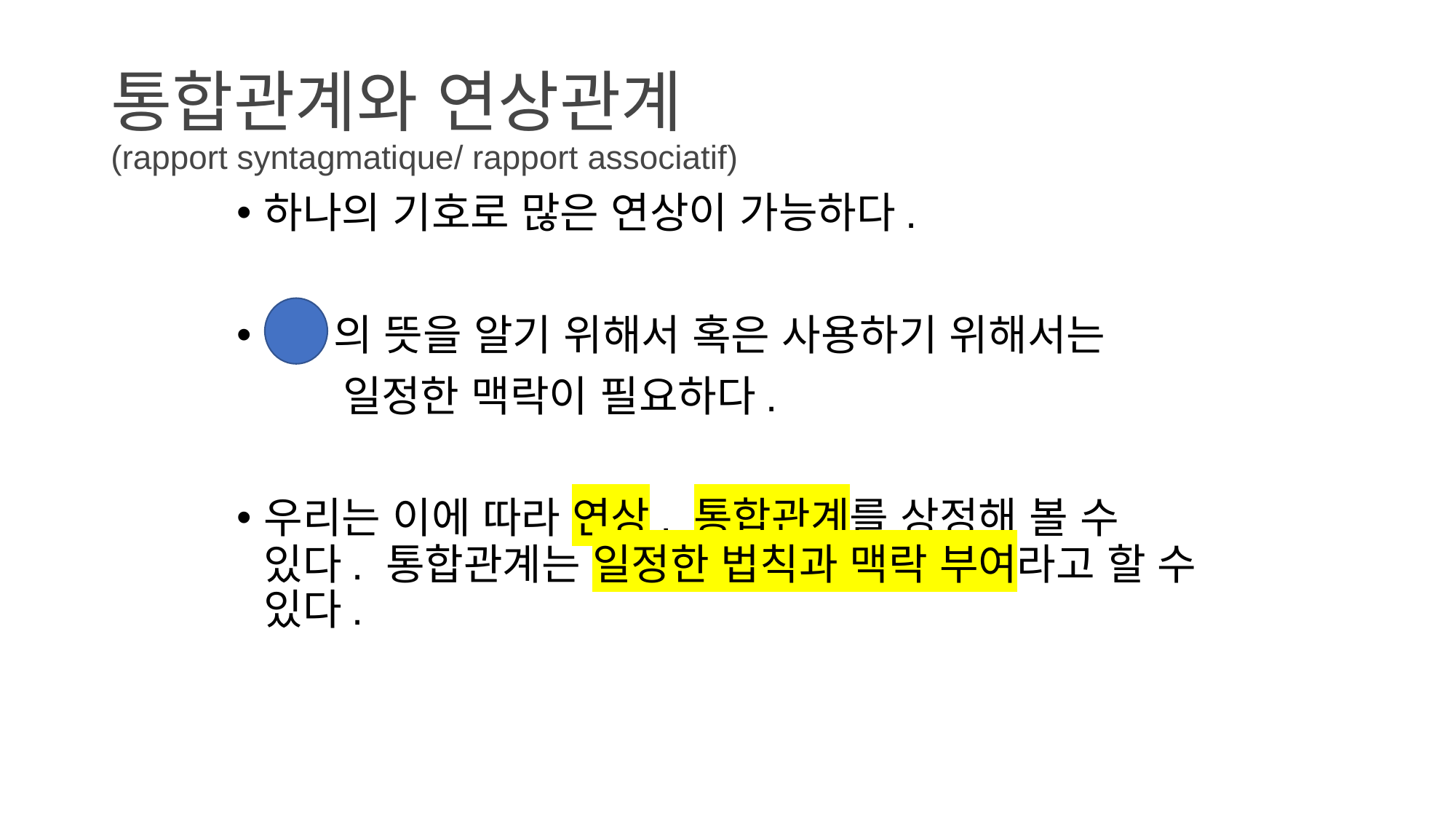

# 통합관계와 연상관계 (rapport syntagmatique/ rapport associatif)
하나의 기호로 많은 연상이 가능하다.

     의 뜻을 알기 위해서 혹은 사용하기 위해서는
       일정한 맥락이 필요하다.

우리는 이에 따라 연상, 통합관계를 상정해 볼 수 있다. 통합관계는 일정한 법칙과 맥락 부여라고 할 수 있다.